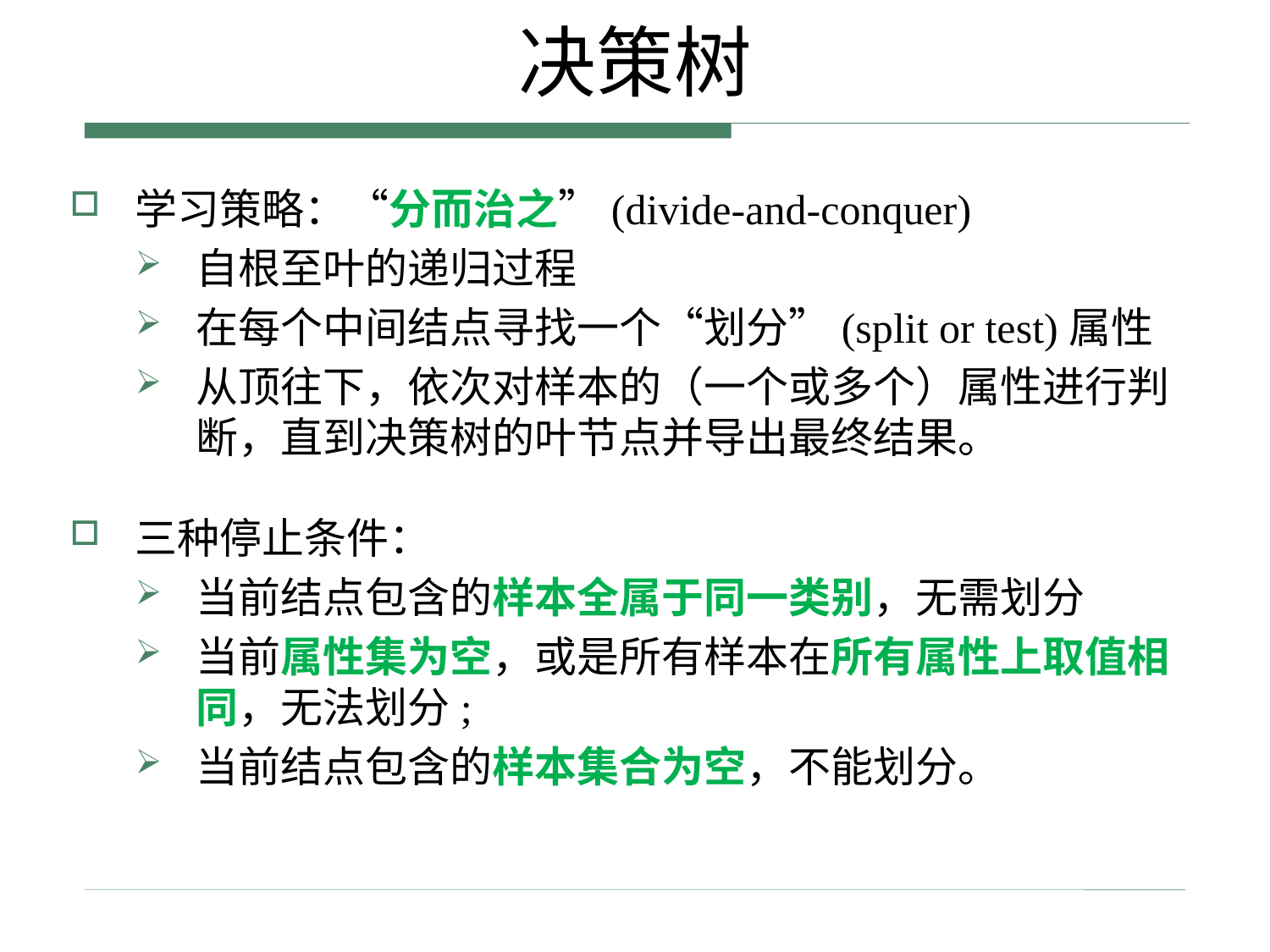

# 决策树
学习策略：“分而治之”(divide-and-conquer)
自根至叶的递归过程
在每个中间结点寻找一个“划分”(split or test)属性
从顶往下，依次对样本的（一个或多个）属性进行判断，直到决策树的叶节点并导出最终结果。

三种停止条件：
当前结点包含的样本全属于同一类别，无需划分
当前属性集为空，或是所有样本在所有属性上取值相同，无法划分;
当前结点包含的样本集合为空，不能划分。

11